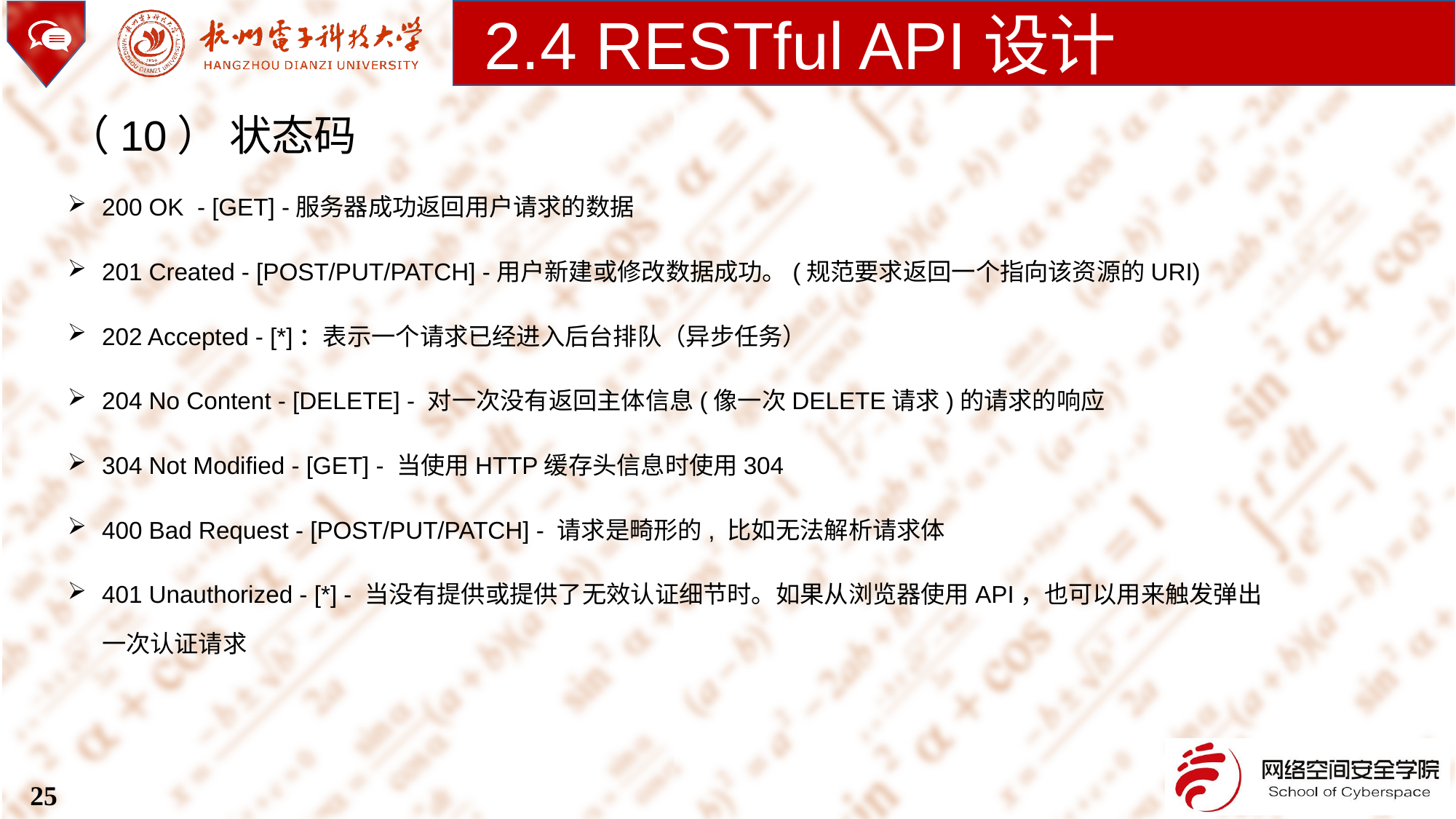

2.4 RESTful API设计
（10） 状态码
200 OK  - [GET] -服务器成功返回用户请求的数据
201 Created - [POST/PUT/PATCH] -用户新建或修改数据成功。(规范要求返回一个指向该资源的URI)
202 Accepted - [*]：表示一个请求已经进入后台排队（异步任务）
204 No Content - [DELETE] - 对一次没有返回主体信息(像一次DELETE请求)的请求的响应
304 Not Modified - [GET] - 当使用HTTP缓存头信息时使用304
400 Bad Request - [POST/PUT/PATCH] - 请求是畸形的, 比如无法解析请求体
401 Unauthorized - [*] - 当没有提供或提供了无效认证细节时。如果从浏览器使用API，也可以用来触发弹出一次认证请求
25